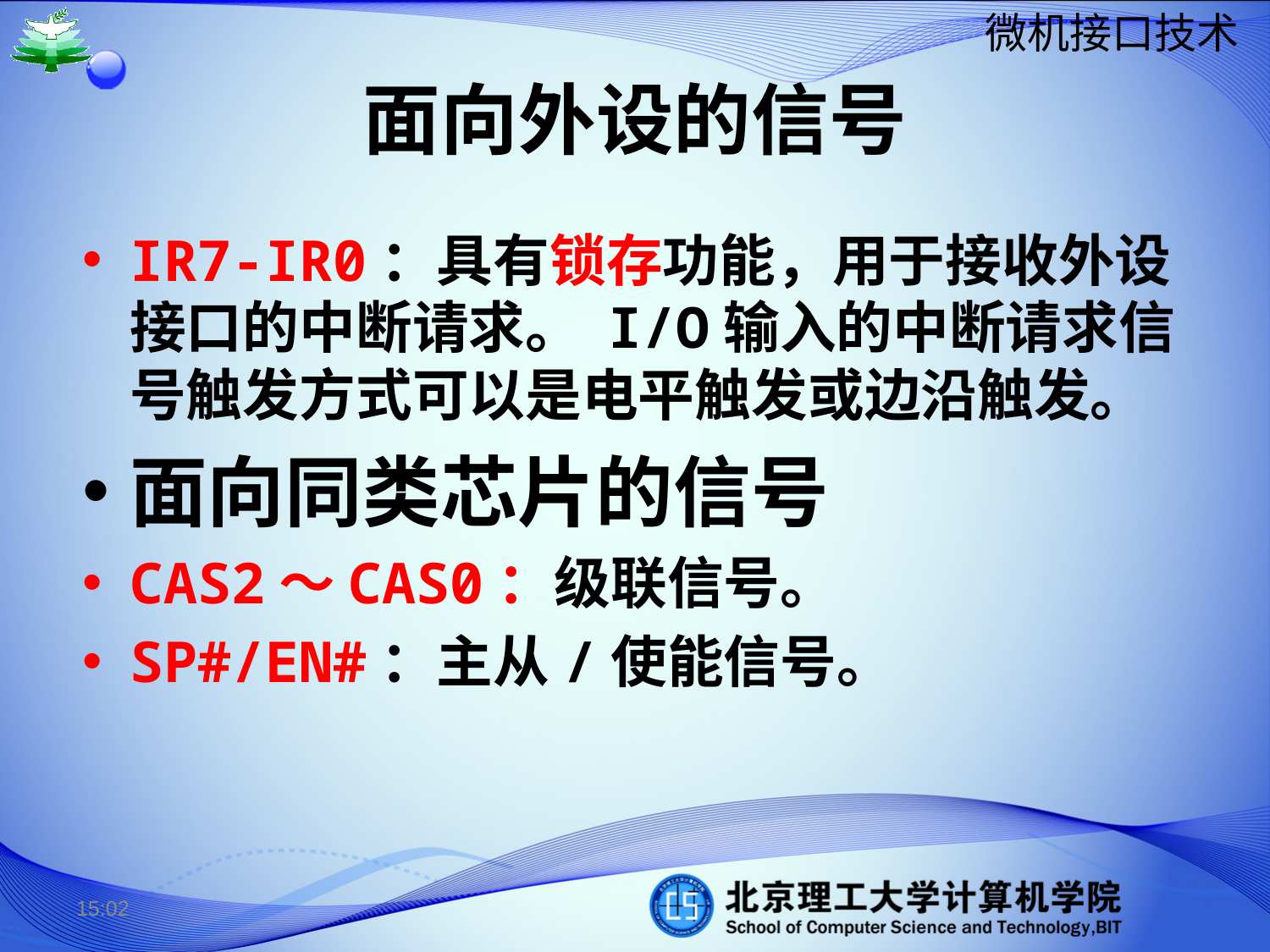

# 面向外设的信号
IR7-IR0：具有锁存功能，用于接收外设接口的中断请求。 I/O输入的中断请求信号触发方式可以是电平触发或边沿触发。
面向同类芯片的信号
CAS2～CAS0：级联信号。
SP#/EN#：主从/使能信号。

15:02